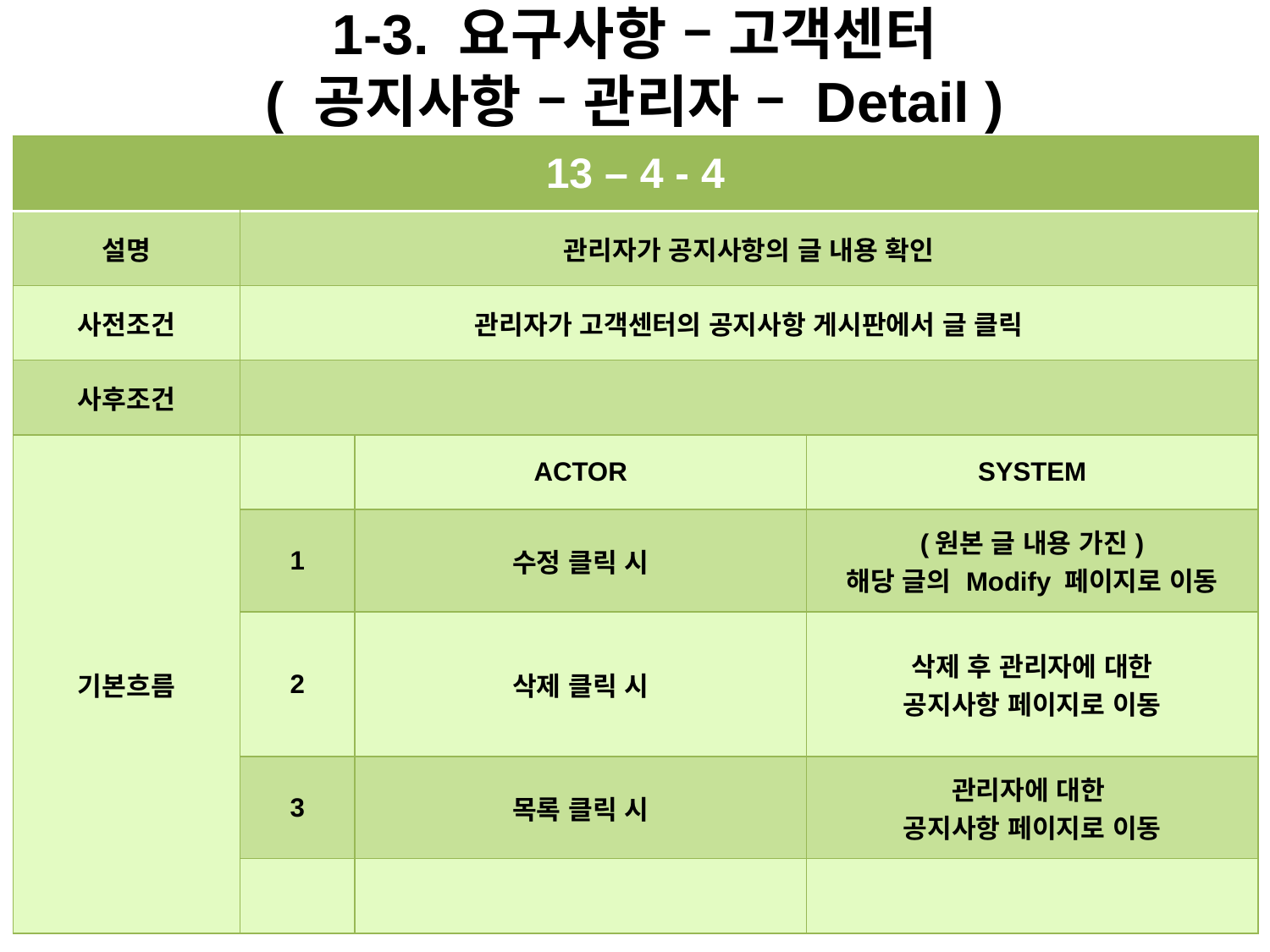

# 1-3. 요구사항 – 고객센터 ( 공지사항 – 관리자 – Detail )
| 13 – 4 - 4 |  |  |  |
| --- | --- | --- | --- |
| 설명 | 관리자가 공지사항의 글 내용 확인 |  |  |
| 사전조건 | 관리자가 고객센터의 공지사항 게시판에서 글 클릭 |  |  |
| 사후조건 |  |  |  |
| 기본흐름 |  | ACTOR | SYSTEM |
|  | 1 | 수정 클릭 시 | (원본 글 내용 가진) 해당 글의 Modify 페이지로 이동 |
|  | 2 | 삭제 클릭 시 | 삭제 후 관리자에 대한 공지사항 페이지로 이동 |
|  | 3 | 목록 클릭 시 | 관리자에 대한 공지사항 페이지로 이동 |
|  |  |  |  |